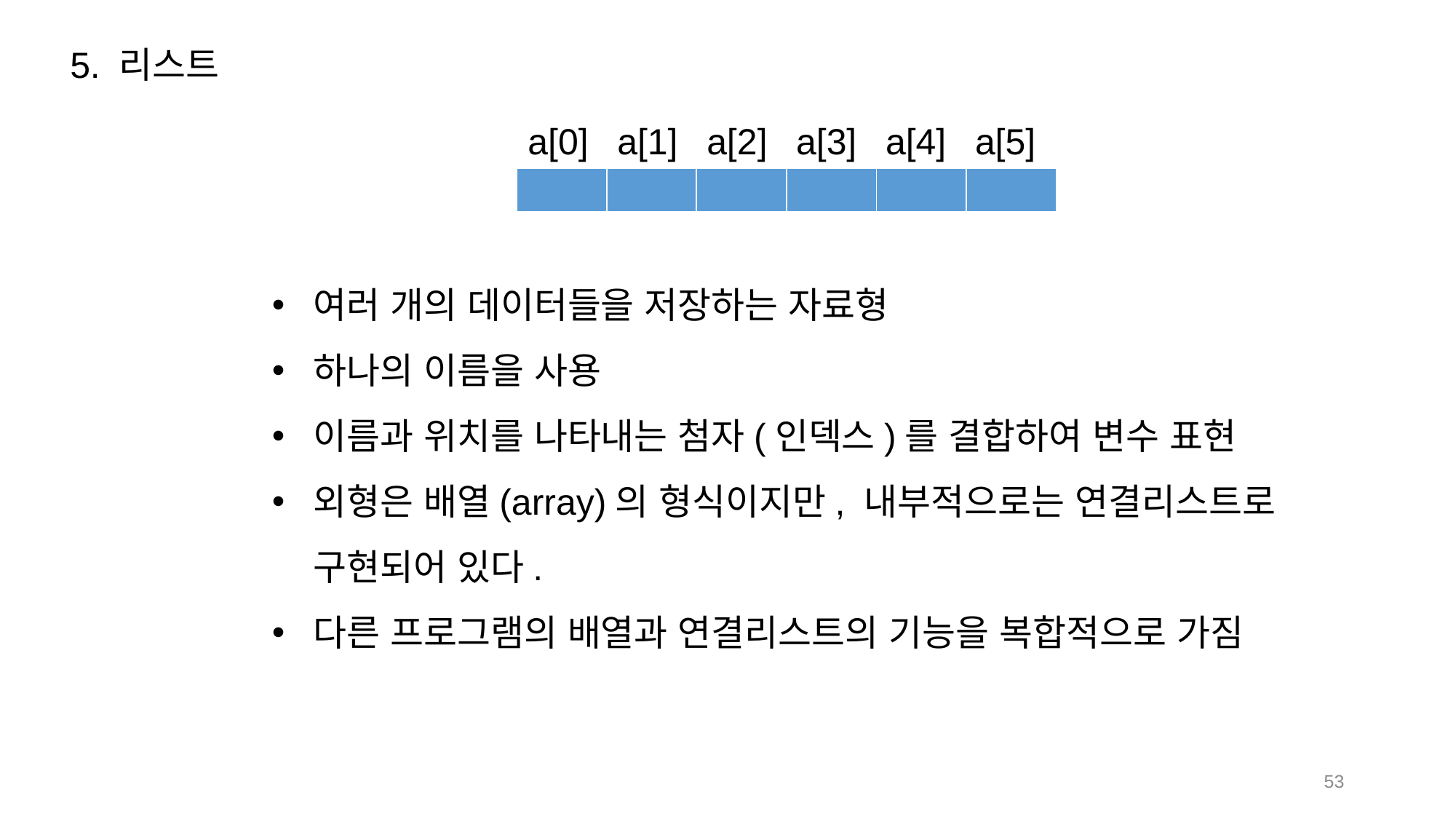

5. 리스트
a[0]
a[1]
a[2]
a[3]
a[4]
a[5]
|  |  |  |  |  |  |
| --- | --- | --- | --- | --- | --- |
여러 개의 데이터들을 저장하는 자료형
하나의 이름을 사용
이름과 위치를 나타내는 첨자(인덱스)를 결합하여 변수 표현
외형은 배열(array)의 형식이지만, 내부적으로는 연결리스트로 구현되어 있다.
다른 프로그램의 배열과 연결리스트의 기능을 복합적으로 가짐
53